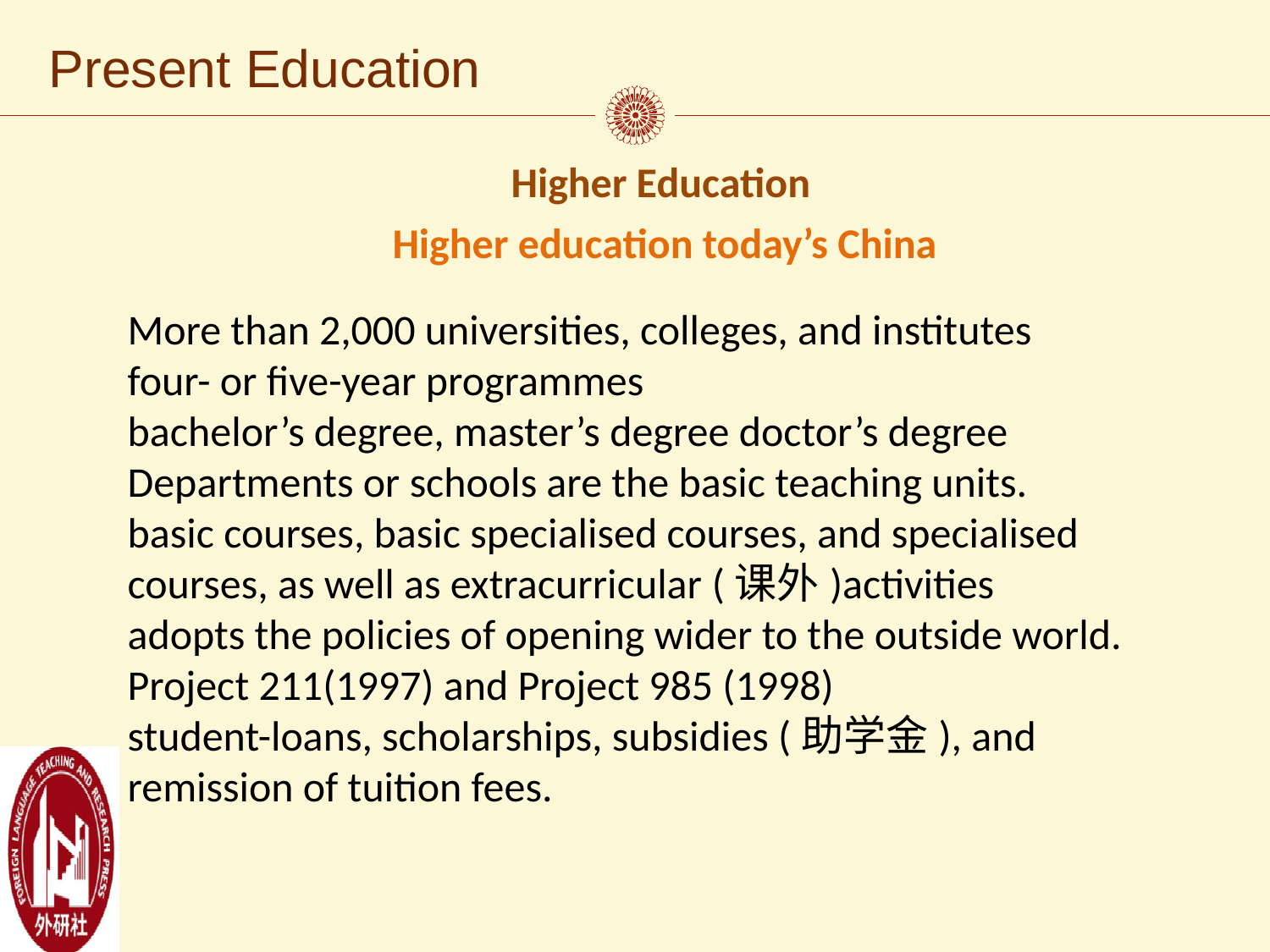

Present Education
Higher Education
Higher education today’s China
More than 2,000 universities, colleges, and institutes
four- or five-year programmes
bachelor’s degree, master’s degree doctor’s degree
Departments or schools are the basic teaching units.
basic courses, basic specialised courses, and specialised courses, as well as extracurricular (课外)activities
adopts the policies of opening wider to the outside world.
Project 211(1997) and Project 985 (1998)
student-loans, scholarships, subsidies (助学金), and remission of tuition fees.